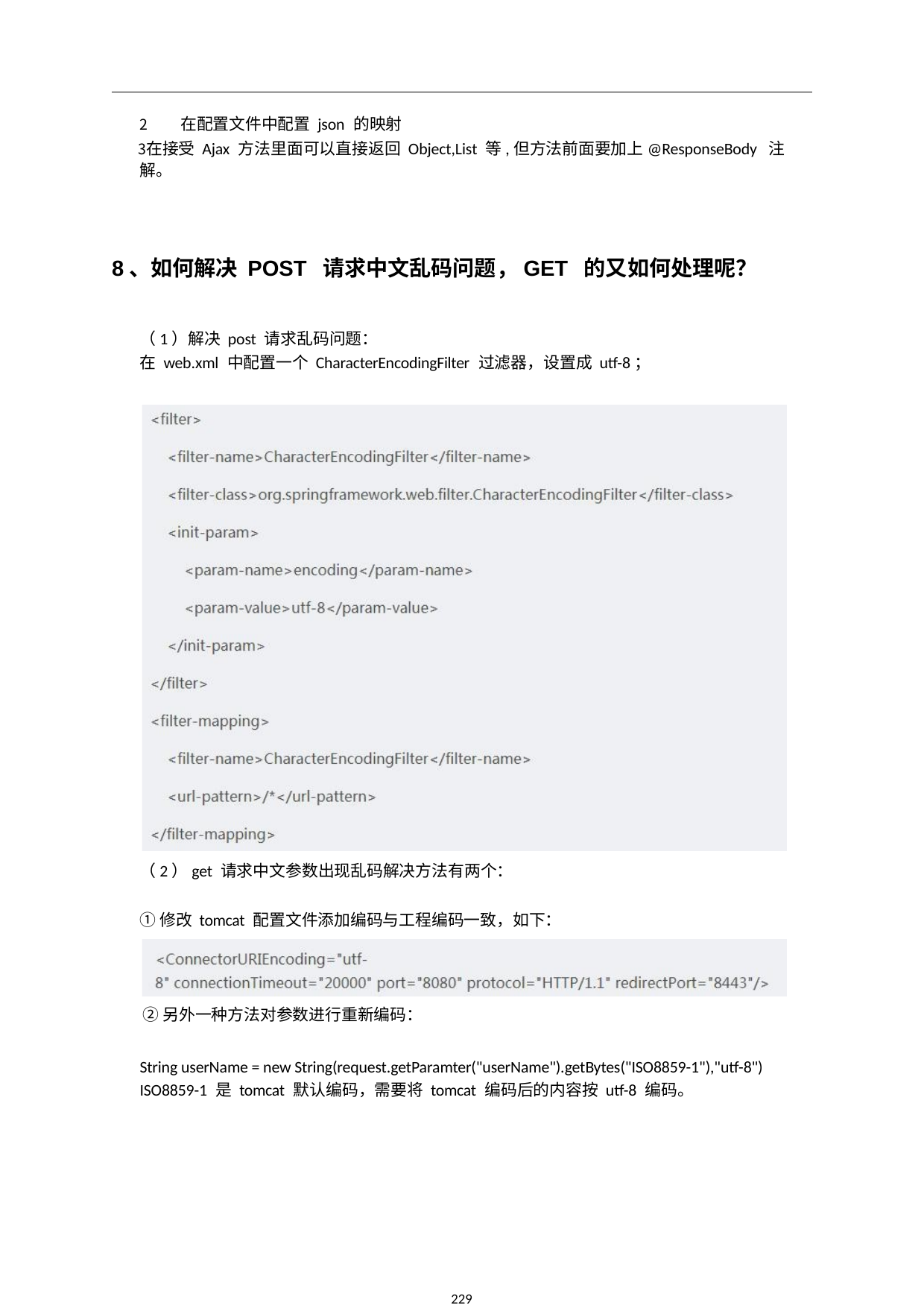

在配置文件中配置 json 的映射
在接受 Ajax 方法里面可以直接返回 Object,List 等,但方法前面要加上@ResponseBody  注解。
8、如何解决 POST 请求中文乱码问题，GET 的又如何处理呢？

（1）解决 post 请求乱码问题：
在web.xml 中配置一个 CharacterEncodingFilter 过滤器，设置成 utf-8；

（2）get 请求中文参数出现乱码解决方法有两个：

①修改 tomcat 配置文件添加编码与工程编码一致，如下：

②另外一种方法对参数进行重新编码：

String userName = new String(request.getParamter("userName").getBytes("ISO8859-1"),"utf-8")  ISO8859-1 是 tomcat 默认编码，需要将 tomcat 编码后的内容按 utf-8 编码。
229